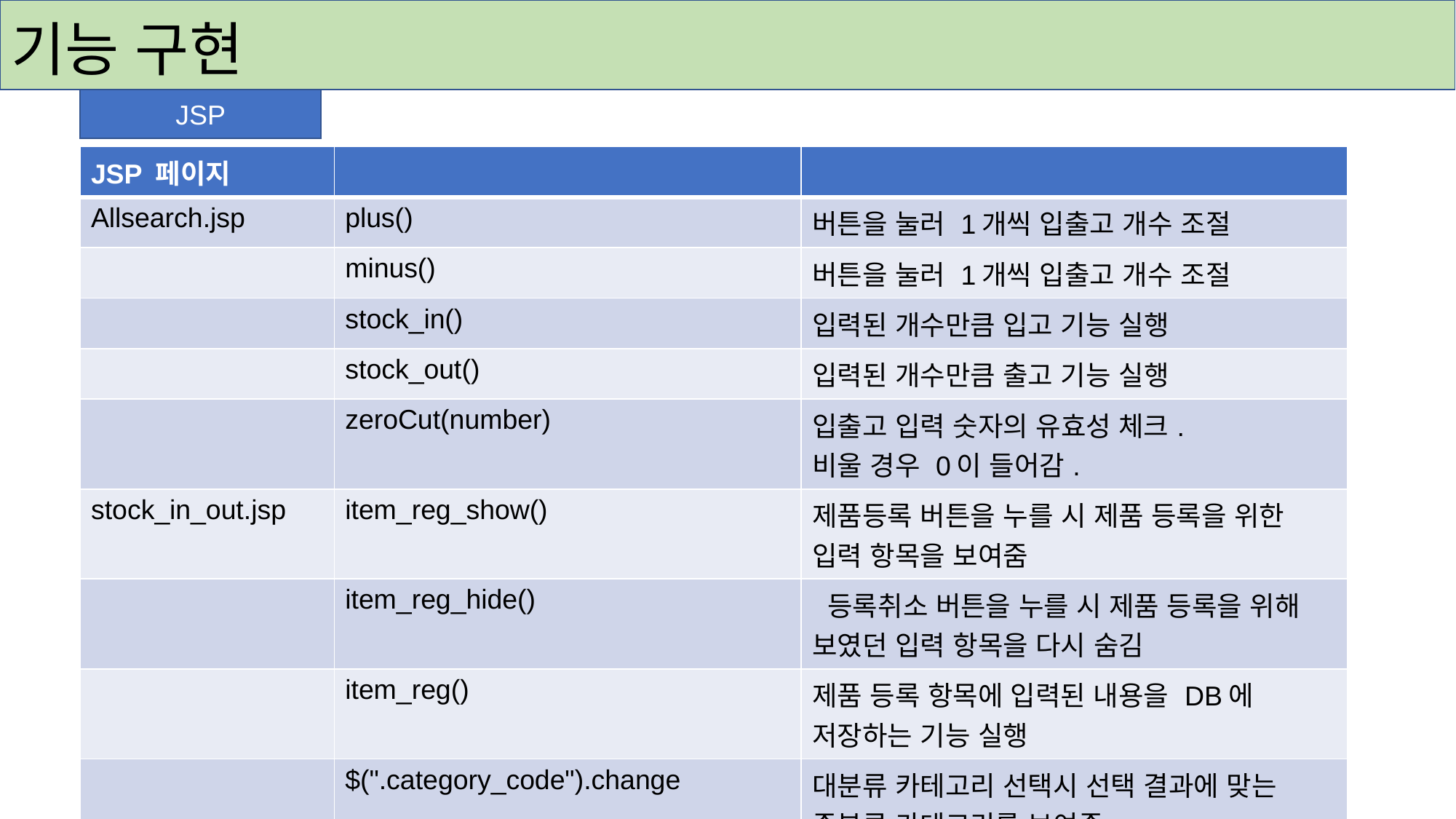

# 기능 구현
JSP
| JSP 페이지 |  |  |
| --- | --- | --- |
| Allsearch.jsp | plus() | 버튼을 눌러 1개씩 입출고 개수 조절 |
|  | minus() | 버튼을 눌러 1개씩 입출고 개수 조절 |
|  | stock\_in() | 입력된 개수만큼 입고 기능 실행 |
|  | stock\_out() | 입력된 개수만큼 출고 기능 실행 |
|  | zeroCut(number) | 입출고 입력 숫자의 유효성 체크. 비울 경우 0이 들어감. |
| stock\_in\_out.jsp | item\_reg\_show() | 제품등록 버튼을 누를 시 제품 등록을 위한 입력 항목을 보여줌 |
|  | item\_reg\_hide() | 등록취소 버튼을 누를 시 제품 등록을 위해 보였던 입력 항목을 다시 숨김 |
|  | item\_reg() | 제품 등록 항목에 입력된 내용을 DB에 저장하는 기능 실행 |
|  | $(".category\_code").change | 대분류 카테고리 선택시 선택 결과에 맞는 중분류 카테고리를 보여줌 |
|  | $(".G\_sub\_category\_code").change | 중분류 카테고리 선택시 선택 결과에 맞는 소분류 카테고리를 보여줌 |